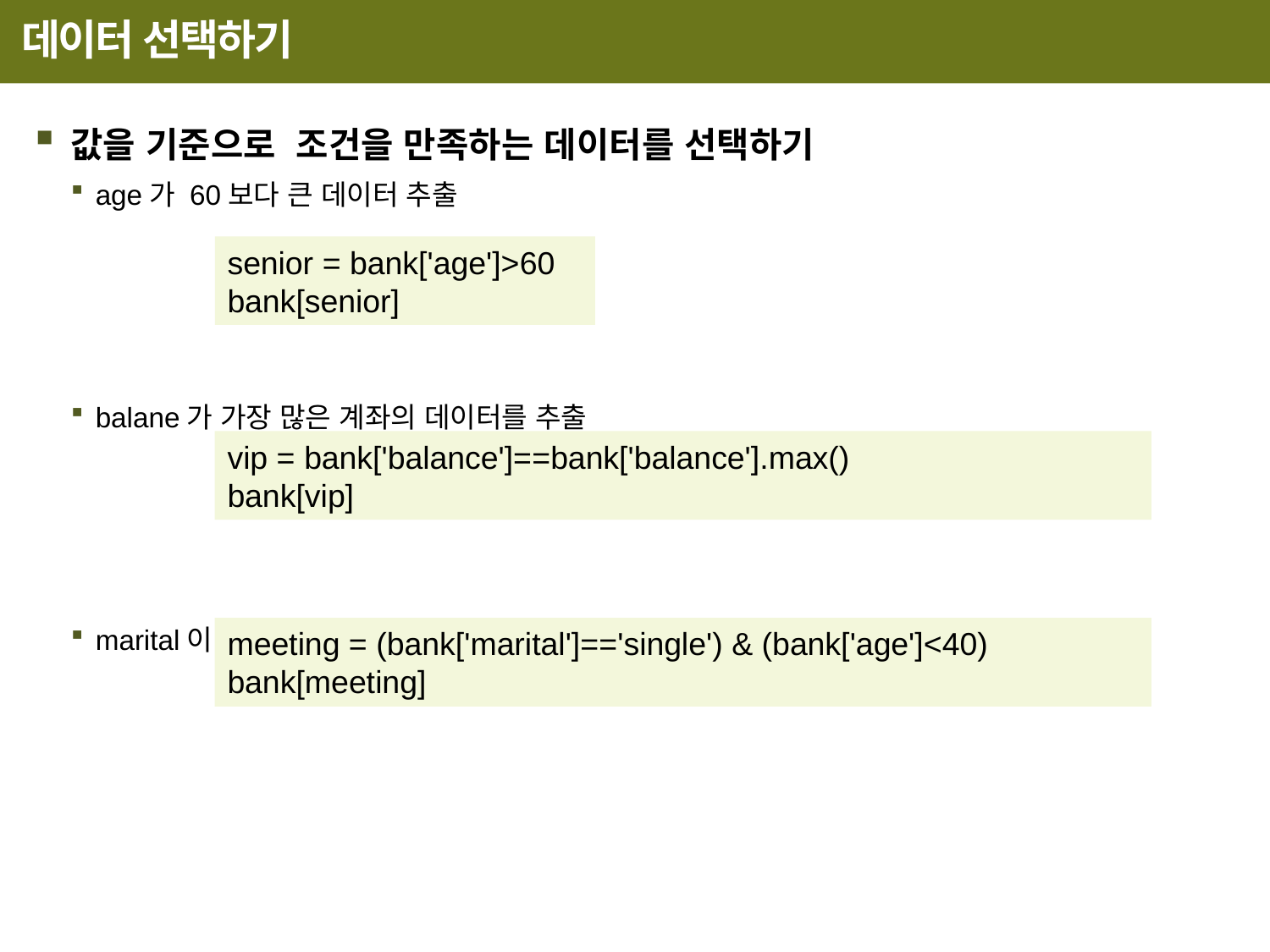

# 데이터 선택하기
값을 기준으로  조건을 만족하는 데이터를 선택하기
age가 60보다 큰 데이터 추출

balane가 가장 많은 계좌의 데이터를 추출

marital이 single 이고  age가 40보다 작은 데이터를 추출

senior = bank['age']>60
bank[senior]
vip = bank['balance']==bank['balance'].max()
bank[vip]
meeting = (bank['marital']=='single') & (bank['age']<40)
bank[meeting]